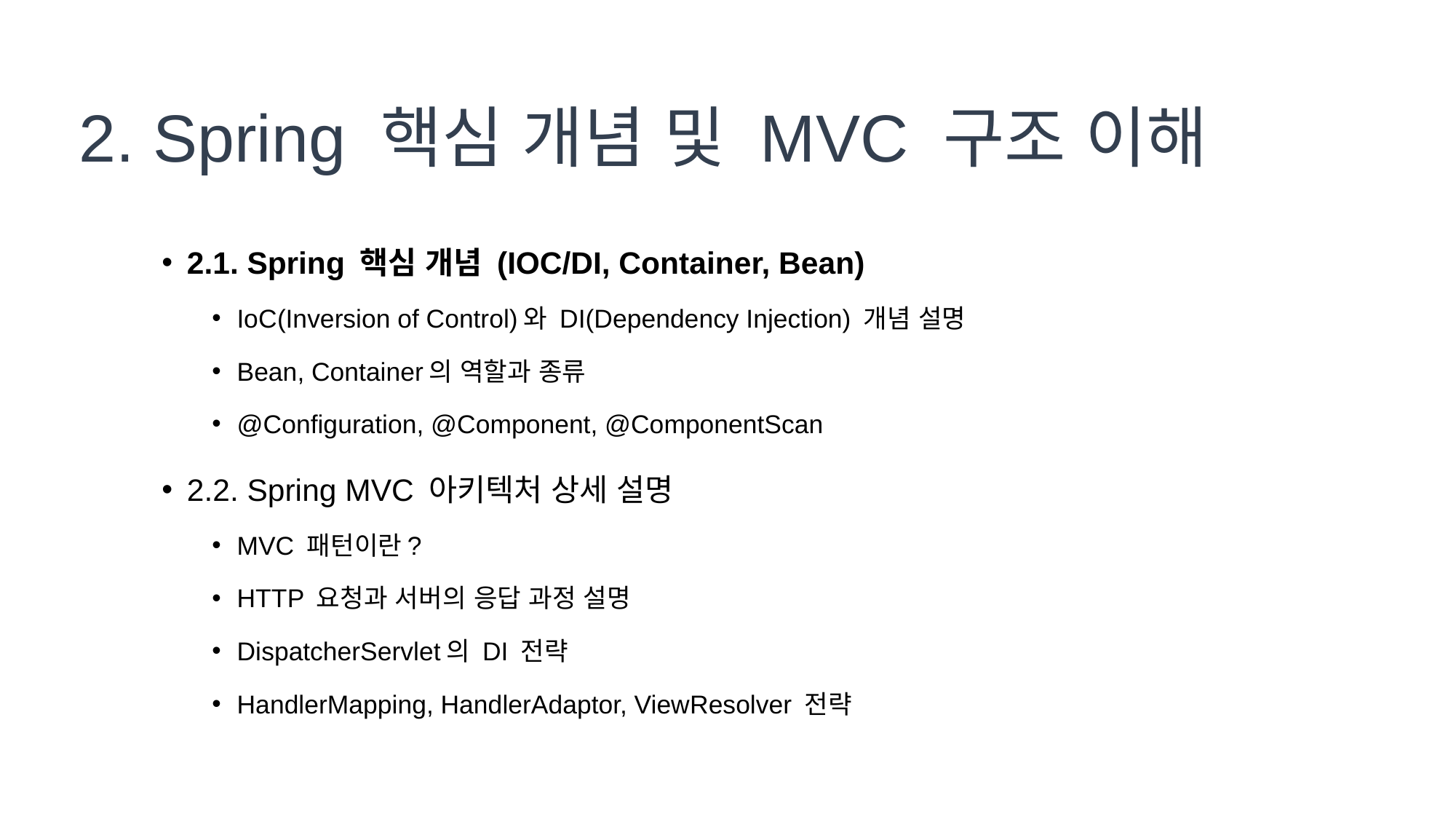

# 2. Spring 핵심 개념 및 MVC 구조 이해
2.1. Spring 핵심 개념 (IOC/DI, Container, Bean)
IoC(Inversion of Control)와 DI(Dependency Injection) 개념 설명
Bean, Container의 역할과 종류
@Configuration, @Component, @ComponentScan
2.2. Spring MVC 아키텍처 상세 설명
MVC 패턴이란?
HTTP 요청과 서버의 응답 과정 설명
DispatcherServlet의 DI 전략
HandlerMapping, HandlerAdaptor, ViewResolver 전략